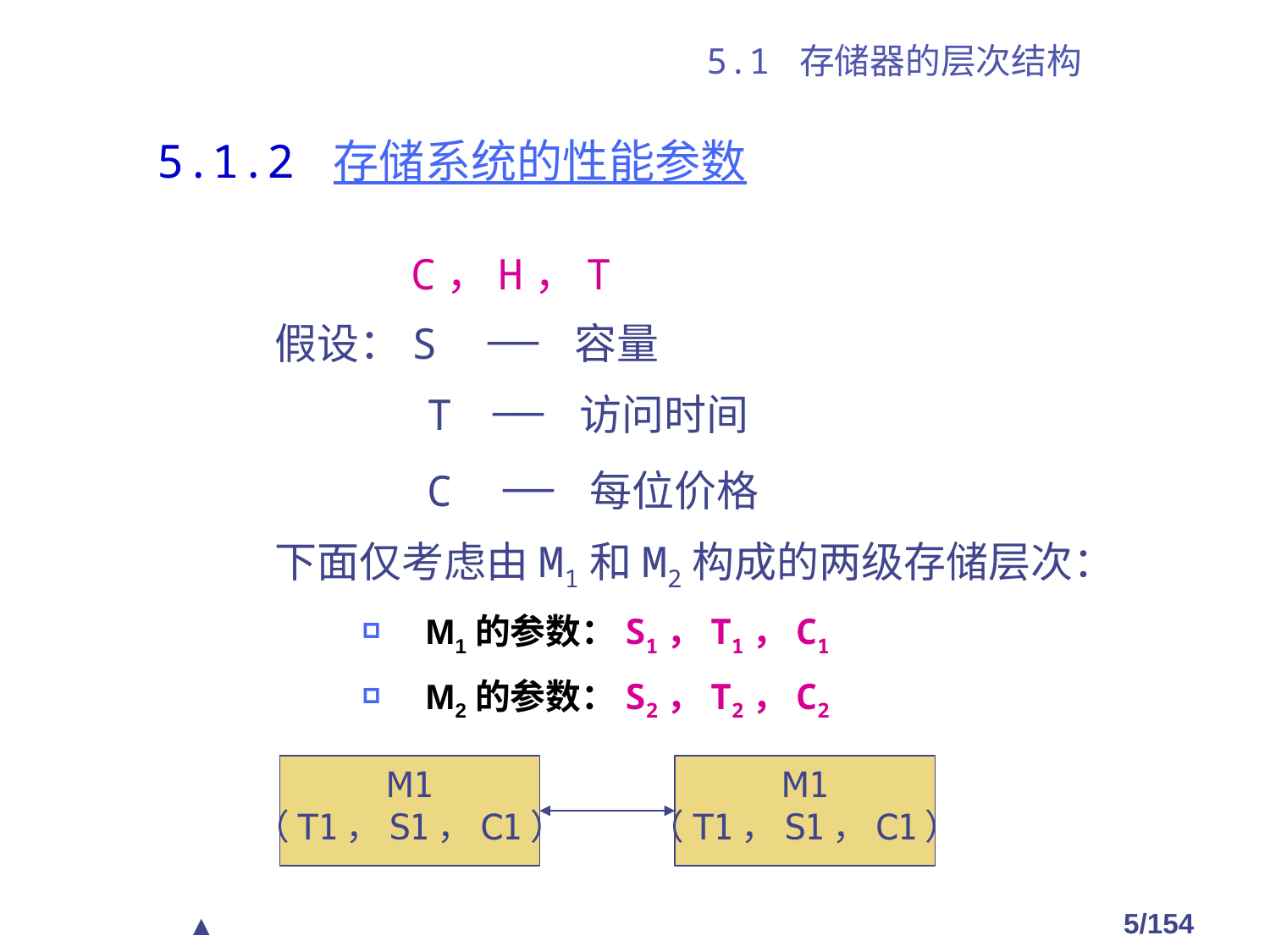

# 5.1 存储器的层次结构
5.1.2 存储系统的性能参数
                 C，H，T
假设：S  ── 容量
      T  ── 访问时间
      C  ── 每位价格
下面仅考虑由M1和M2构成的两级存储层次：
M1的参数：S1，T1，C1
M2的参数：S2，T2，C2
M1
（T1，S1，C1）
M1
（T1，S1，C1）